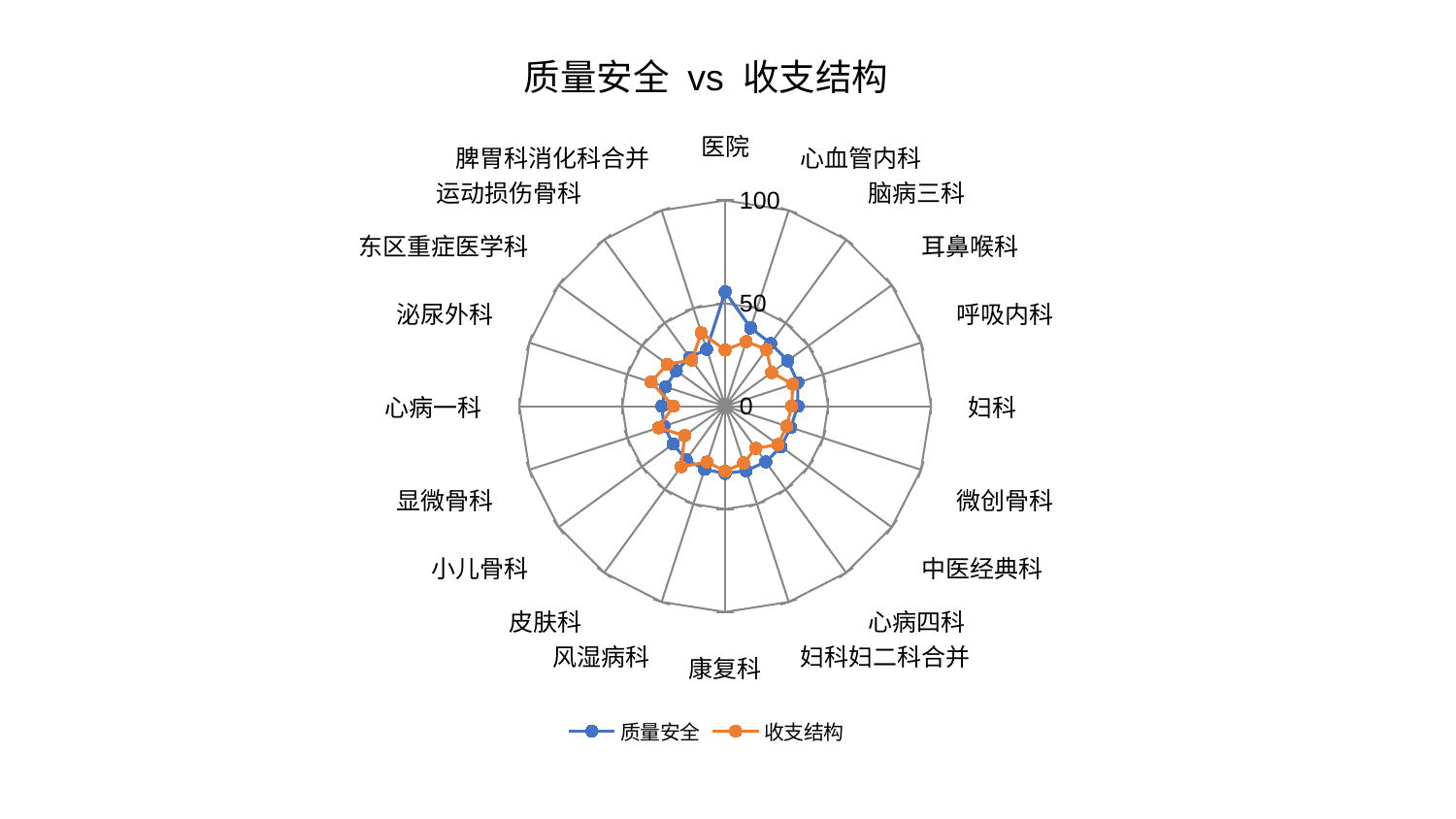

### Chart: 质量安全 vs 收支结构

| Category | 质量安全 | 收支结构 |
|---|---|---|
| 医院 | 55.53573143003357 | 27.280851034880563 |
| 心血管内科 | 40.010348882490824 | 33.0069547601156 |
| 脑病三科 | 37.67278953642697 | 34.11977826501674 |
| 耳鼻喉科 | 37.54425420958655 | 27.892191755624776 |
| 呼吸内科 | 37.10581469532677 | 34.512433612608284 |
| 妇科 | 35.29941768756632 | 32.315113572028864 |
| 微创骨科 | 33.51220068248155 | 31.447907633834518 |
| 中医经典科 | 33.48598555279222 | 31.706669665279694 |
| 心病四科 | 33.47168228877102 | 25.33117075803615 |
| 妇科妇二科合并 | 32.93444785575386 | 29.04565393442128 |
| 康复科 | 32.69029301288871 | 31.5670572167517 |
| 风湿病科 | 32.30940075233775 | 28.51492251997096 |
| 皮肤科 | 32.19849866023047 | 36.39055707083322 |
| 小儿骨科 | 31.30901183134036 | 24.36369086875866 |
| 显微骨科 | 31.266453322815018 | 34.041806686347435 |
| 心病一科 | 30.76481410432205 | 25.133671252860793 |
| 泌尿外科 | 30.452797761024005 | 37.87724265232299 |
| 东区重症医学科 | 29.352649953162334 | 34.760984184577275 |
| 运动损伤骨科 | 29.30813133238761 | 27.687032474778096 |
| 脾胃科消化科合并 | 29.021374797837545 | 37.42929650957979 |
10